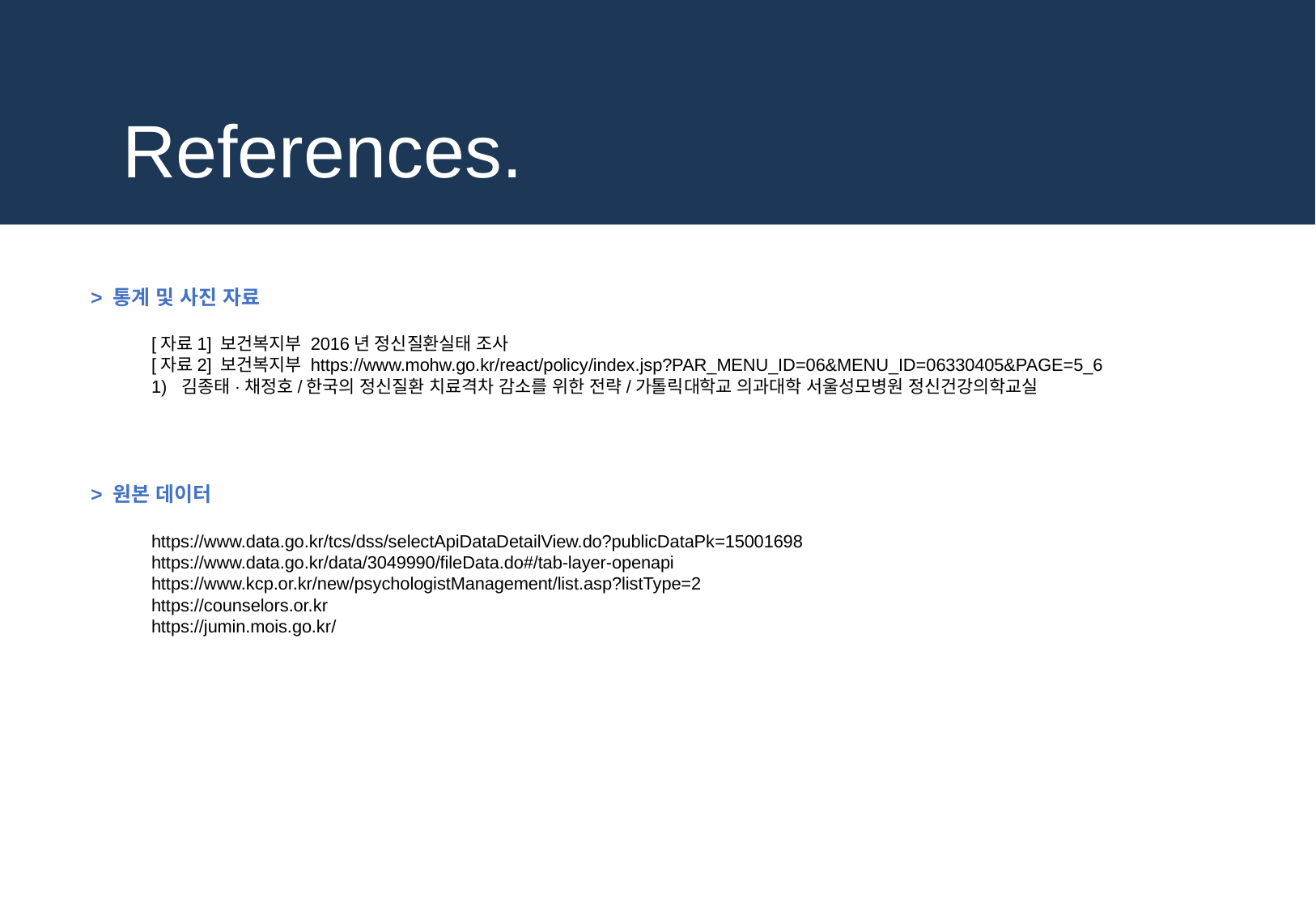

References.
> 통계 및 사진 자료

[자료1] 보건복지부 2016년 정신질환실태 조사
[자료2] 보건복지부 https://www.mohw.go.kr/react/policy/index.jsp?PAR_MENU_ID=06&MENU_ID=06330405&PAGE=5_6
김종태·채정호/한국의 정신질환 치료격차 감소를 위한 전략/가톨릭대학교 의과대학 서울성모병원 정신건강의학교실

> 원본 데이터

https://www.data.go.kr/tcs/dss/selectApiDataDetailView.do?publicDataPk=15001698
https://www.data.go.kr/data/3049990/fileData.do#/tab-layer-openapi
https://www.kcp.or.kr/new/psychologistManagement/list.asp?listType=2
https://counselors.or.kr
https://jumin.mois.go.kr/